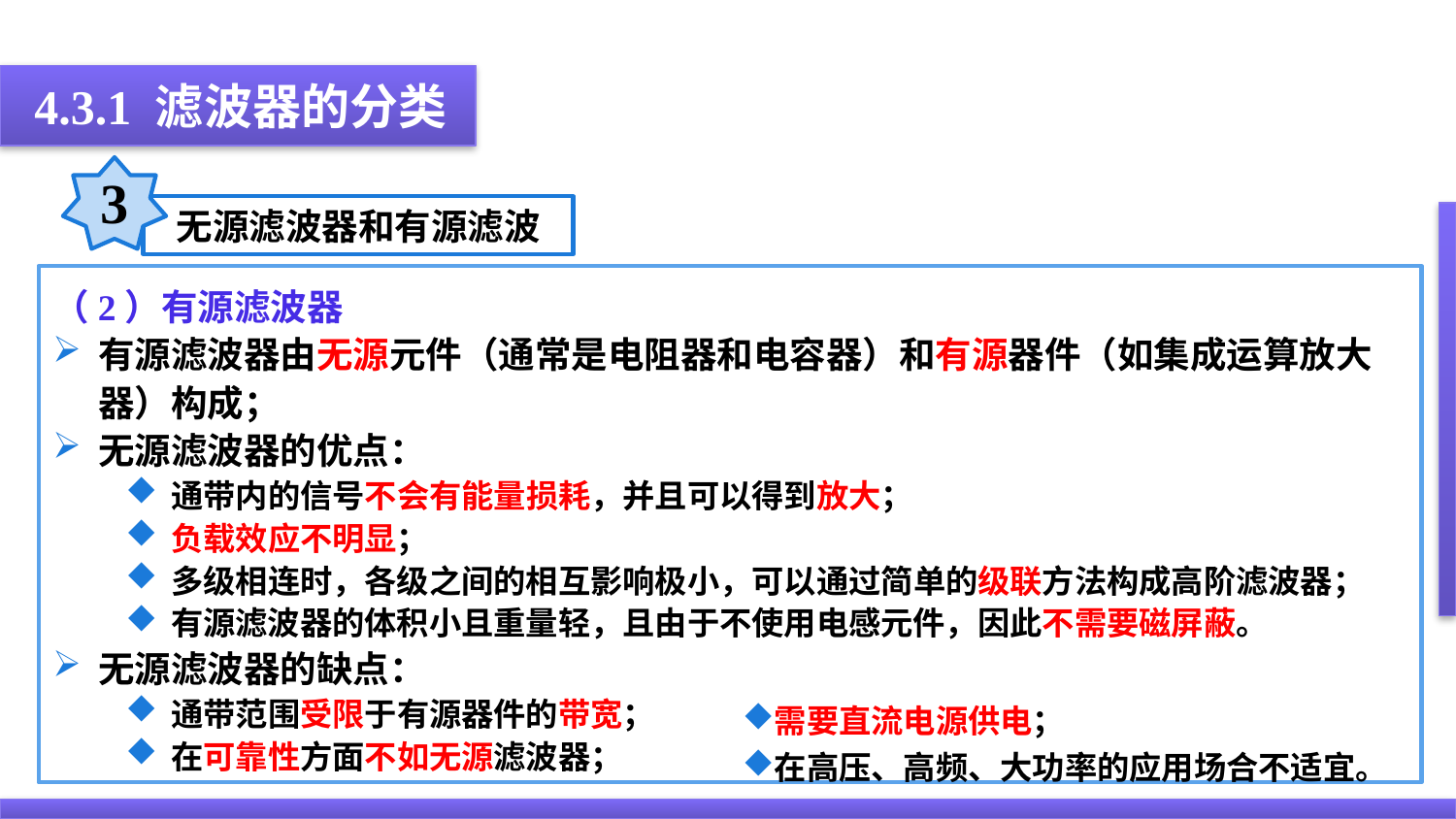

4.3.1 滤波器的分类
3
无源滤波器和有源滤波
（2）有源滤波器
有源滤波器由无源元件（通常是电阻器和电容器）和有源器件（如集成运算放大器）构成；
无源滤波器的优点：
通带内的信号不会有能量损耗，并且可以得到放大；
负载效应不明显；
多级相连时，各级之间的相互影响极小，可以通过简单的级联方法构成高阶滤波器；
有源滤波器的体积小且重量轻，且由于不使用电感元件，因此不需要磁屏蔽。
无源滤波器的缺点：
通带范围受限于有源器件的带宽；
在可靠性方面不如无源滤波器；
需要直流电源供电；
在高压、高频、大功率的应用场合不适宜。